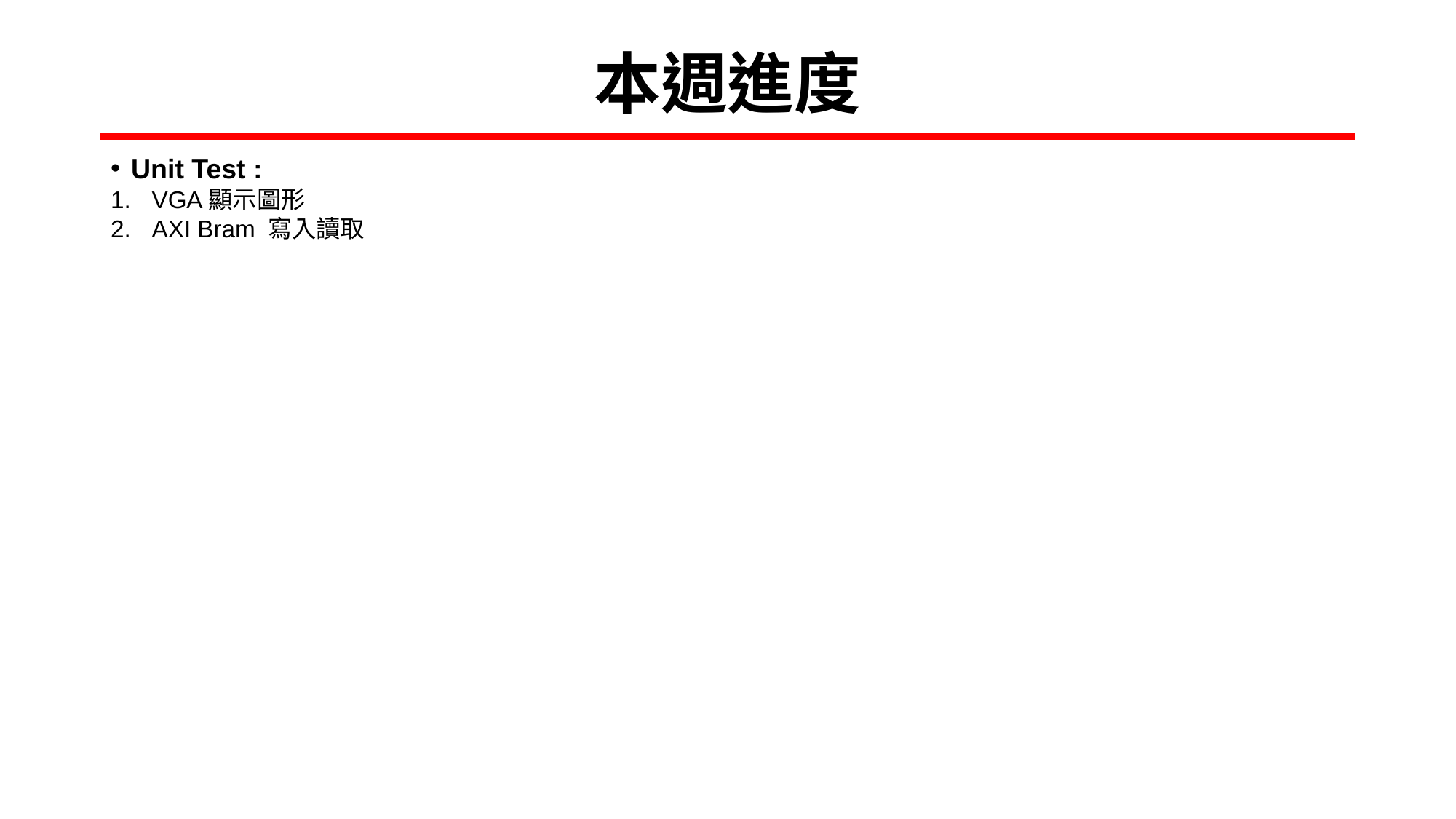

# 本週進度
Unit Test :
VGA顯示圖形
AXI Bram 寫入讀取